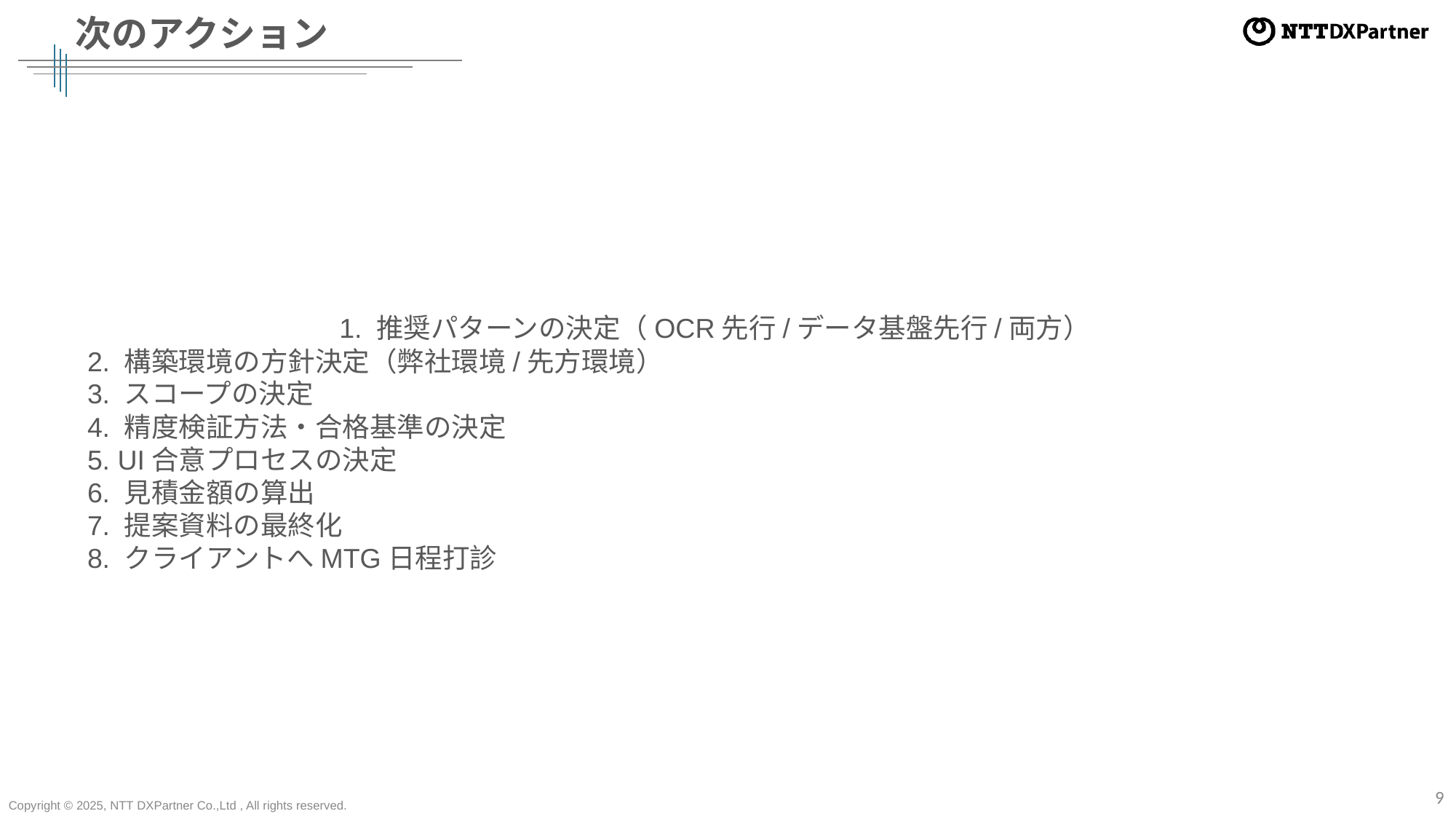

# 次のアクション
1. 推奨パターンの決定（OCR先行/データ基盤先行/両方）
2. 構築環境の方針決定（弊社環境/先方環境）
3. スコープの決定
4. 精度検証方法・合格基準の決定
5. UI合意プロセスの決定
6. 見積金額の算出
7. 提案資料の最終化
8. クライアントへMTG日程打診